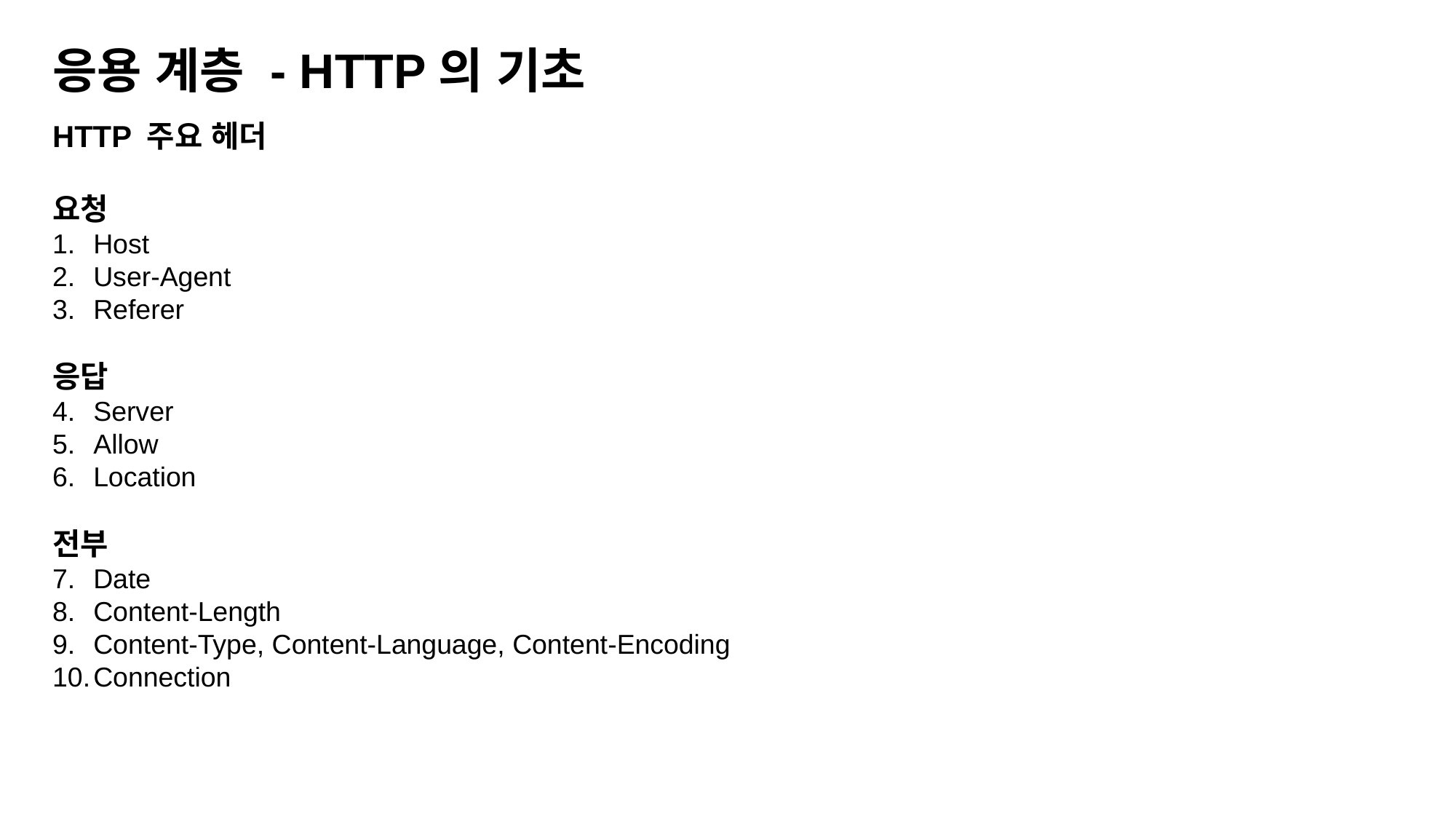

응용 계층 - HTTP의 기초
HTTP 주요 헤더

요청
Host
User-Agent
Referer

응답
Server
Allow
Location

전부
Date
Content-Length
Content-Type, Content-Language, Content-Encoding
Connection